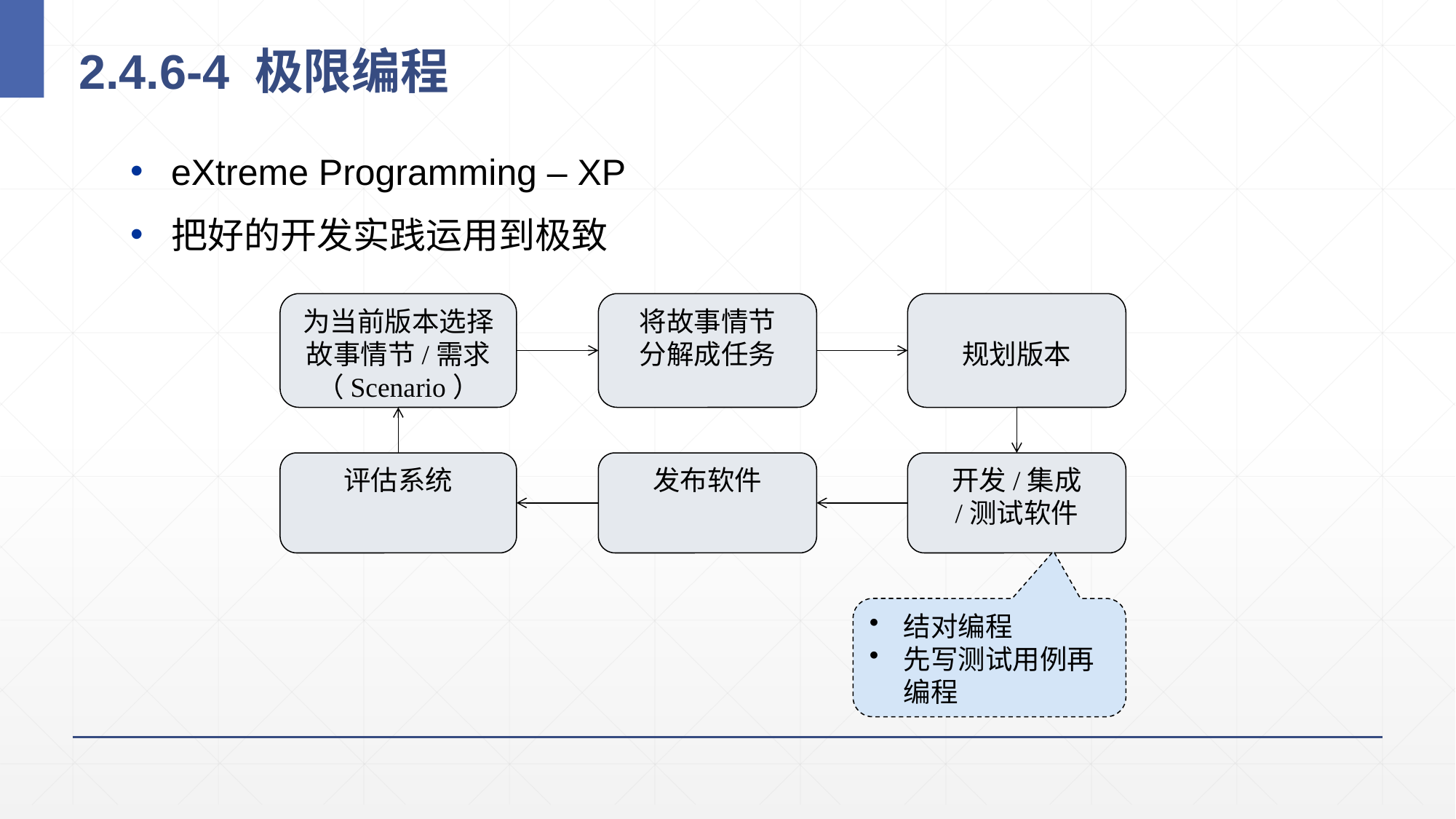

# 2.4.6-4 极限编程
eXtreme Programming – XP
把好的开发实践运用到极致

为当前版本选择故事情节/需求
（Scenario）
将故事情节
分解成任务

规划版本
评估系统
发布软件
开发/集成
/测试软件
结对编程
先写测试用例再编程